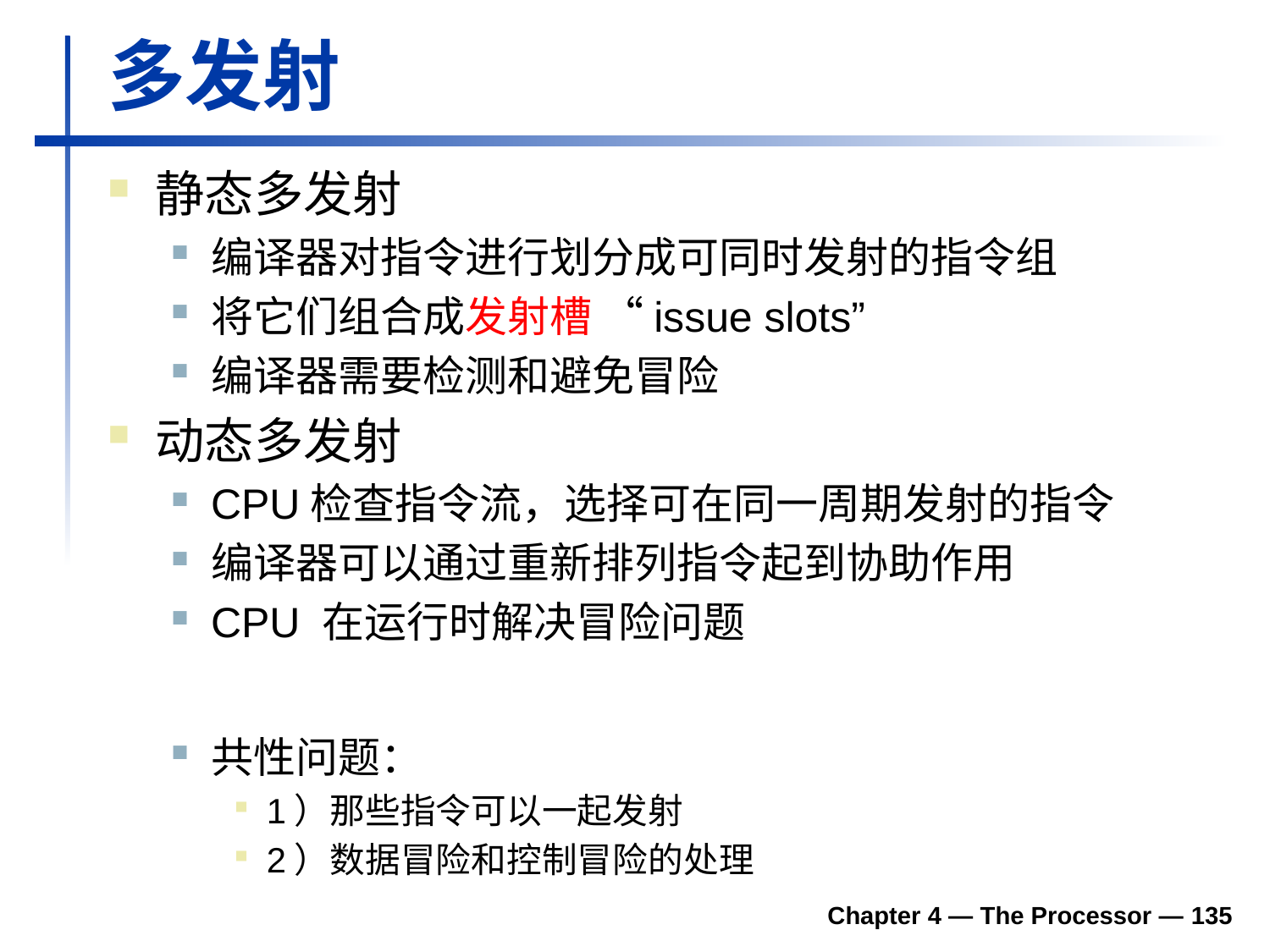

# 多发射
静态多发射
编译器对指令进行划分成可同时发射的指令组
将它们组合成发射槽 “issue slots”
编译器需要检测和避免冒险
动态多发射
CPU检查指令流，选择可在同一周期发射的指令
编译器可以通过重新排列指令起到协助作用
CPU 在运行时解决冒险问题

共性问题：
1）那些指令可以一起发射
2）数据冒险和控制冒险的处理
Chapter 4 — The Processor — 135